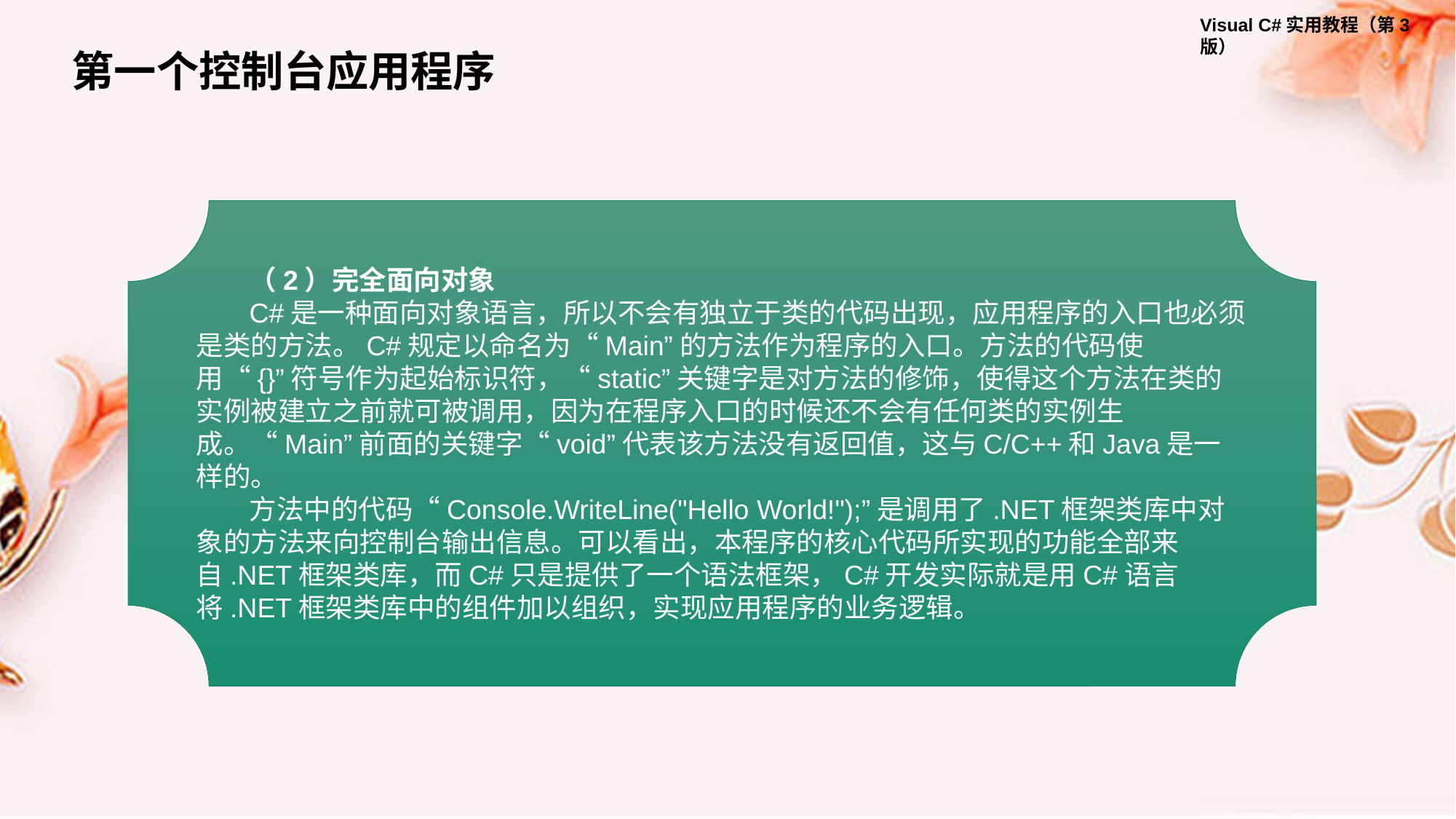

第一个控制台应用程序
（2）完全面向对象
C#是一种面向对象语言，所以不会有独立于类的代码出现，应用程序的入口也必须是类的方法。C#规定以命名为“Main”的方法作为程序的入口。方法的代码使用“{}”符号作为起始标识符，“static”关键字是对方法的修饰，使得这个方法在类的实例被建立之前就可被调用，因为在程序入口的时候还不会有任何类的实例生成。“Main”前面的关键字“void”代表该方法没有返回值，这与C/C++和Java是一样的。
方法中的代码“Console.WriteLine("Hello World!");”是调用了.NET框架类库中对象的方法来向控制台输出信息。可以看出，本程序的核心代码所实现的功能全部来自.NET框架类库，而C#只是提供了一个语法框架，C#开发实际就是用C#语言将.NET框架类库中的组件加以组织，实现应用程序的业务逻辑。